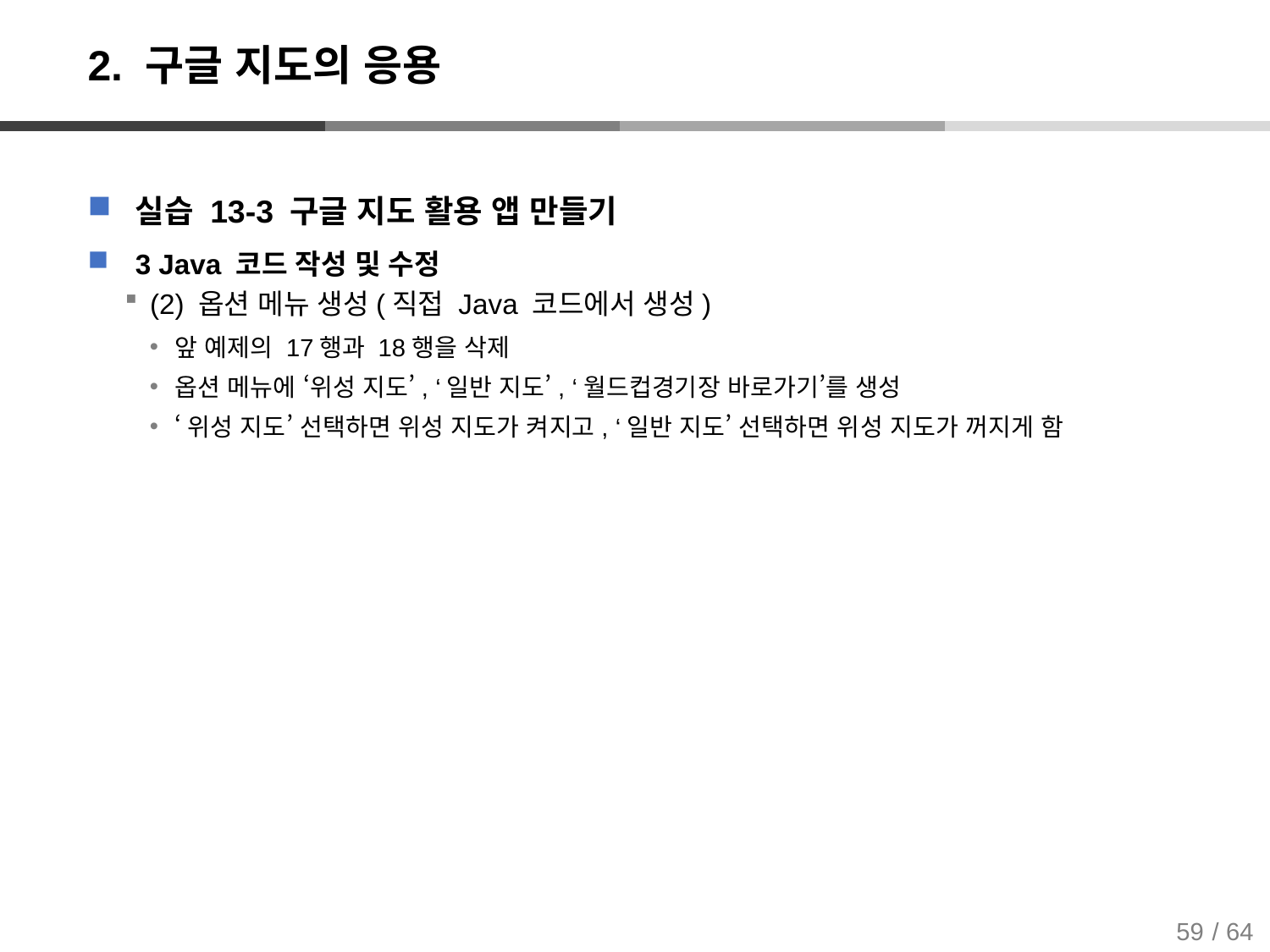

# 2. 구글 지도의 응용
실습 13-3 구글 지도 활용 앱 만들기
3 Java 코드 작성 및 수정
(2) 옵션 메뉴 생성(직접 Java 코드에서 생성)
앞 예제의 17행과 18행을 삭제
옵션 메뉴에 ‘위성 지도’, ‘일반 지도’, ‘월드컵경기장 바로가기’를 생성
‘위성 지도’ 선택하면 위성 지도가 켜지고, ‘일반 지도’ 선택하면 위성 지도가 꺼지게 함